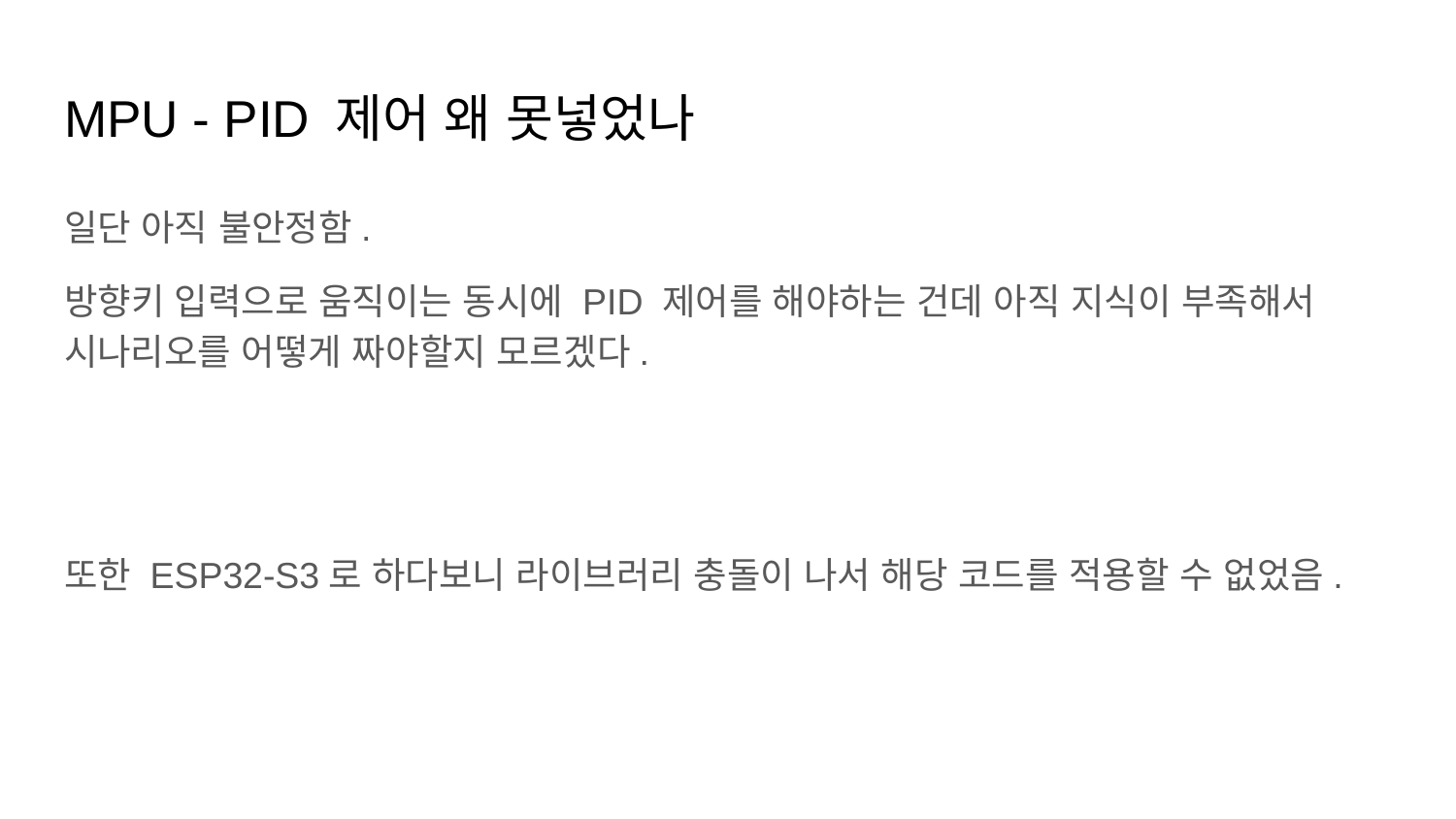

# MPU - PID 제어 왜 못넣었나
일단 아직 불안정함.
방향키 입력으로 움직이는 동시에 PID 제어를 해야하는 건데 아직 지식이 부족해서 시나리오를 어떻게 짜야할지 모르겠다.

또한 ESP32-S3로 하다보니 라이브러리 충돌이 나서 해당 코드를 적용할 수 없었음.